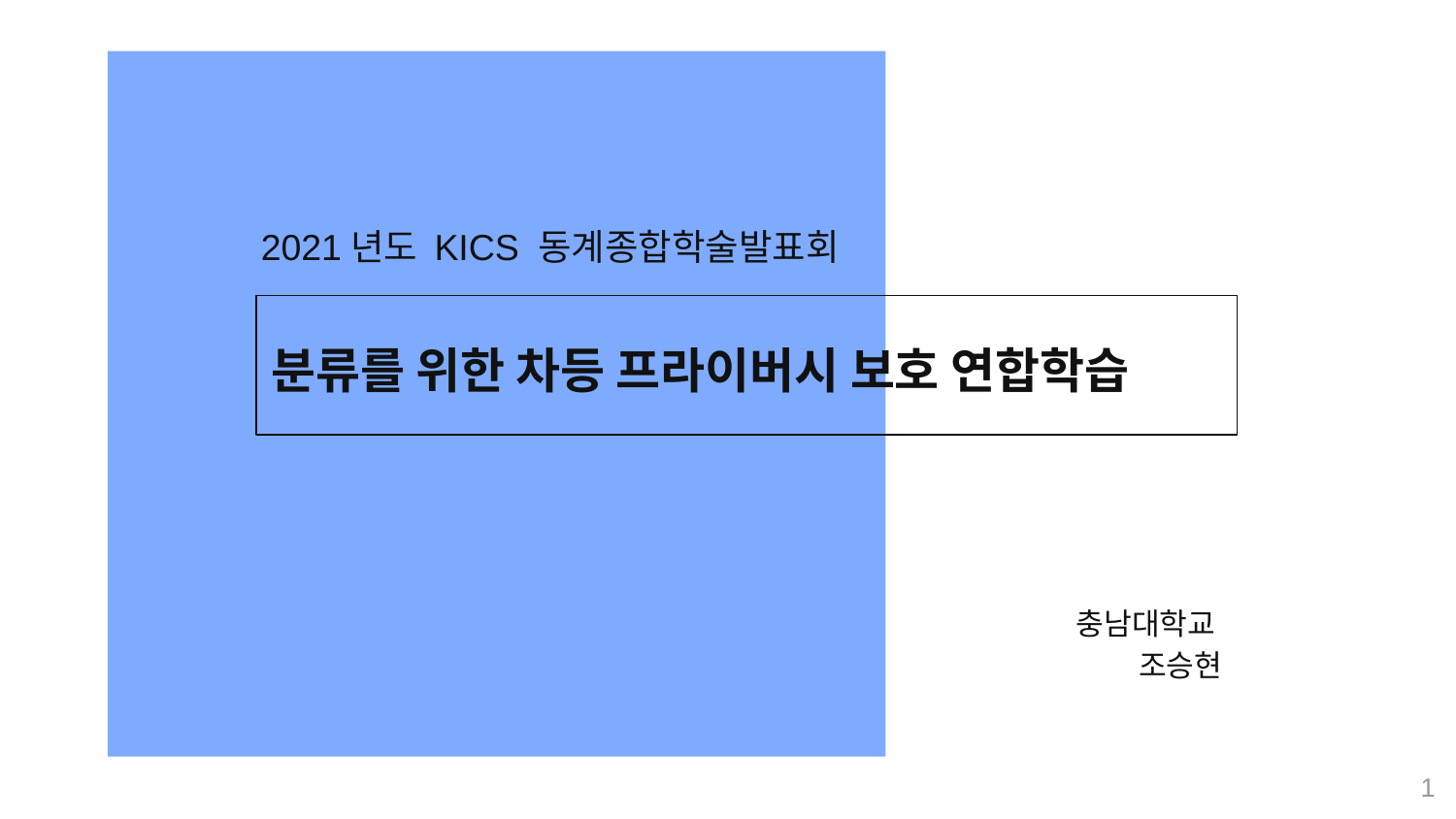

2021년도 KICS 동계종합학술발표회
# 분류를 위한 차등 프라이버시 보호 연합학습
충남대학교
조승현
1